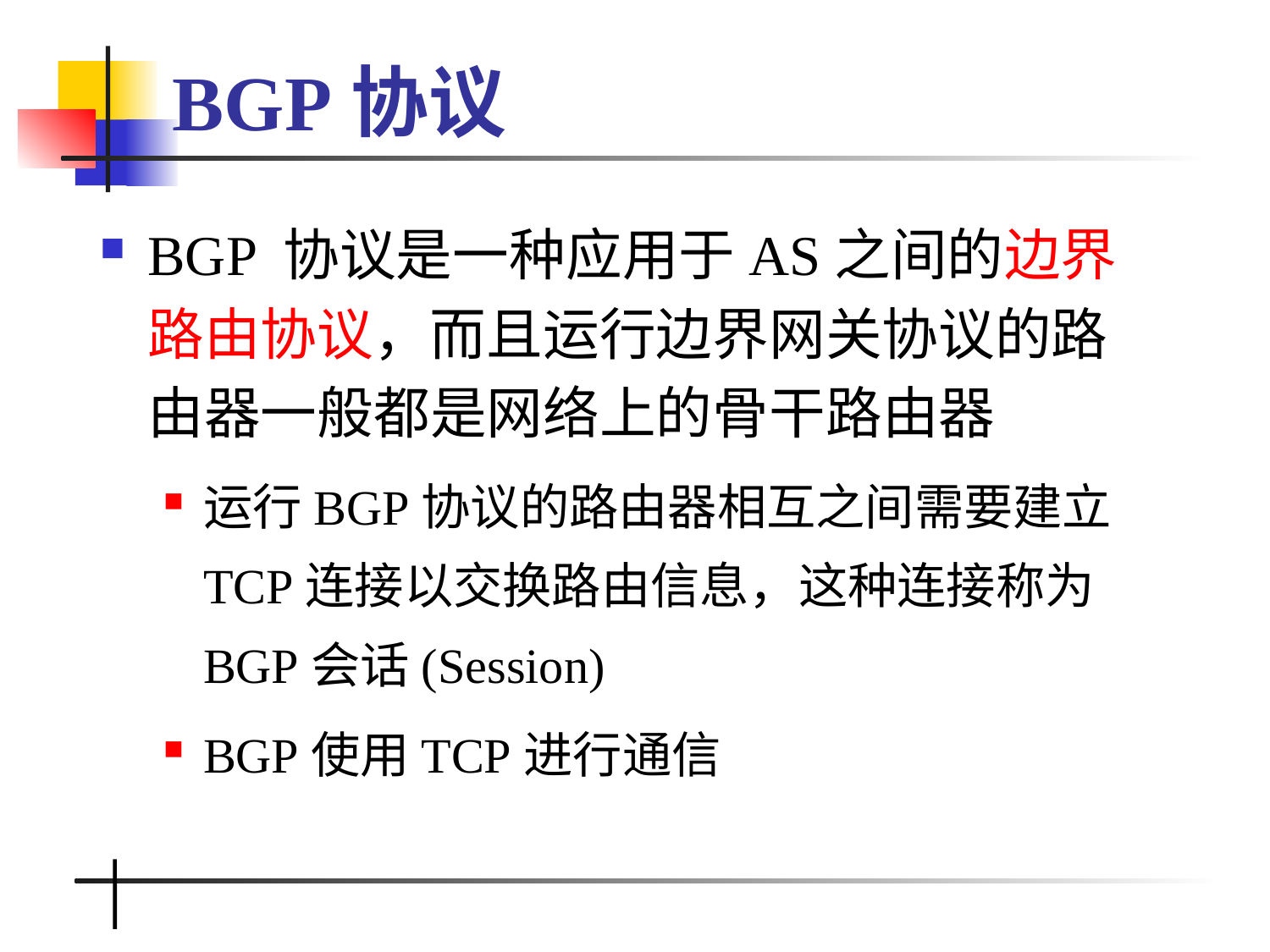

# BGP协议
BGP 协议是一种应用于AS之间的边界路由协议，而且运行边界网关协议的路由器一般都是网络上的骨干路由器
运行BGP协议的路由器相互之间需要建立TCP连接以交换路由信息，这种连接称为BGP会话(Session)
BGP使用TCP进行通信